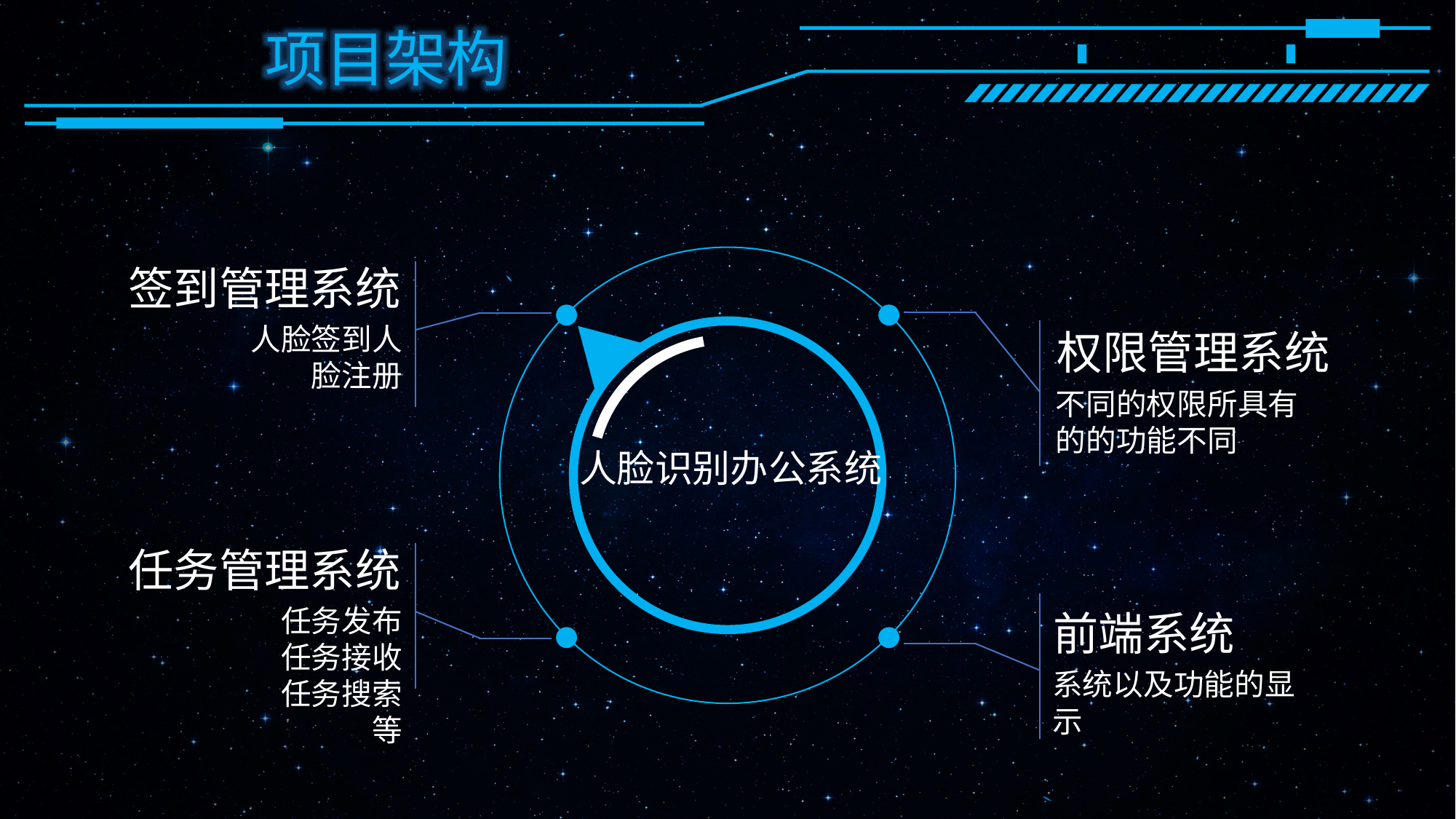

项目架构

签到管理系统
              人脸签到人脸注册

权限管理系统
不同的权限所具有的的功能不同

人脸识别办公系统
任务管理系统
任务发布
任务接收
任务搜索
等
前端系统
系统以及功能的显示